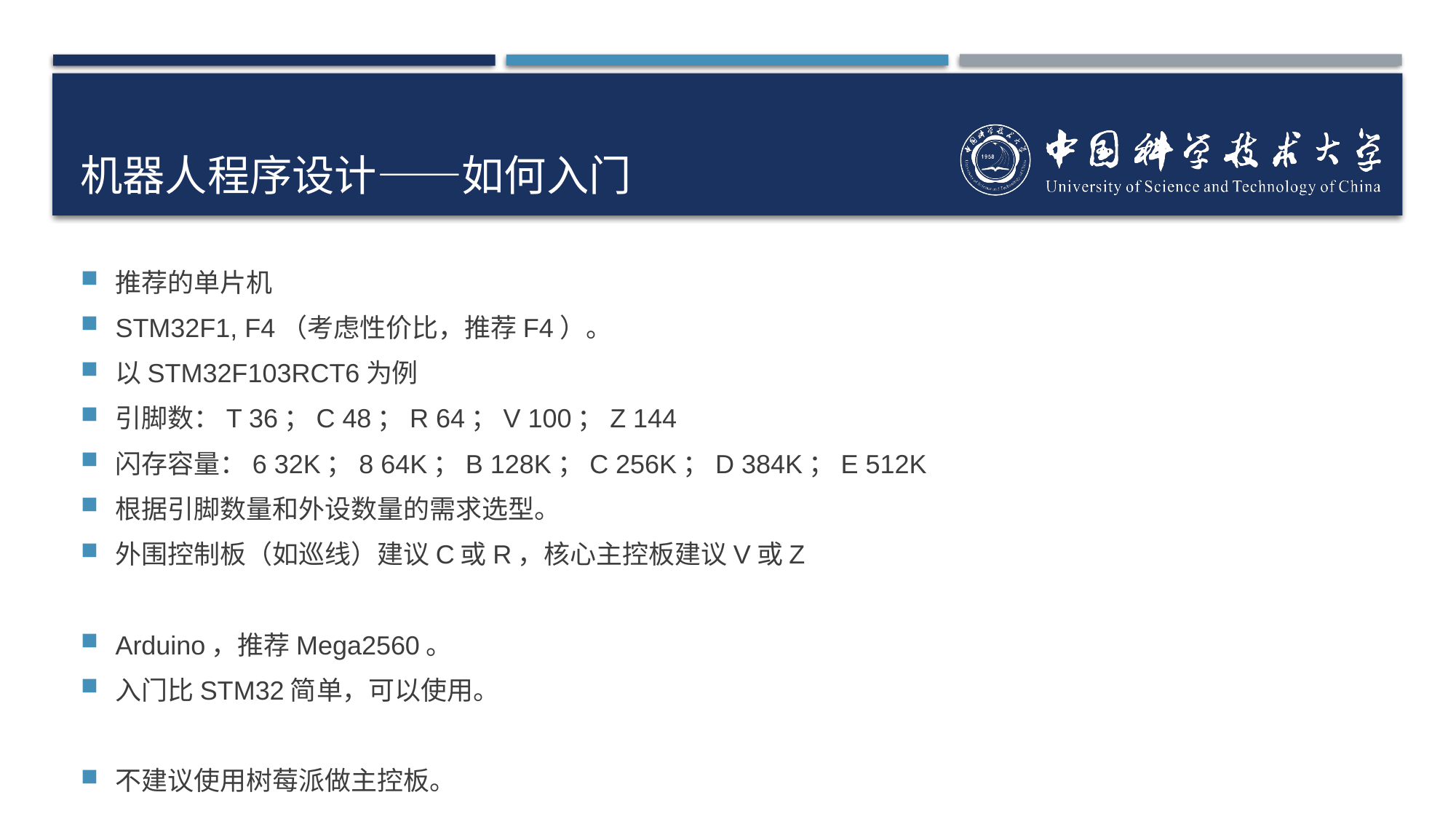

# 机器人程序设计——如何入门
推荐的单片机
STM32F1, F4（考虑性价比，推荐F4）。
以STM32F103RCT6为例
引脚数：T 36；C 48；R 64；V 100；Z 144
闪存容量：6 32K；8 64K；B 128K；C 256K；D 384K；E 512K
根据引脚数量和外设数量的需求选型。
外围控制板（如巡线）建议C或R，核心主控板建议V或Z

Arduino，推荐Mega2560。
入门比STM32简单，可以使用。

不建议使用树莓派做主控板。